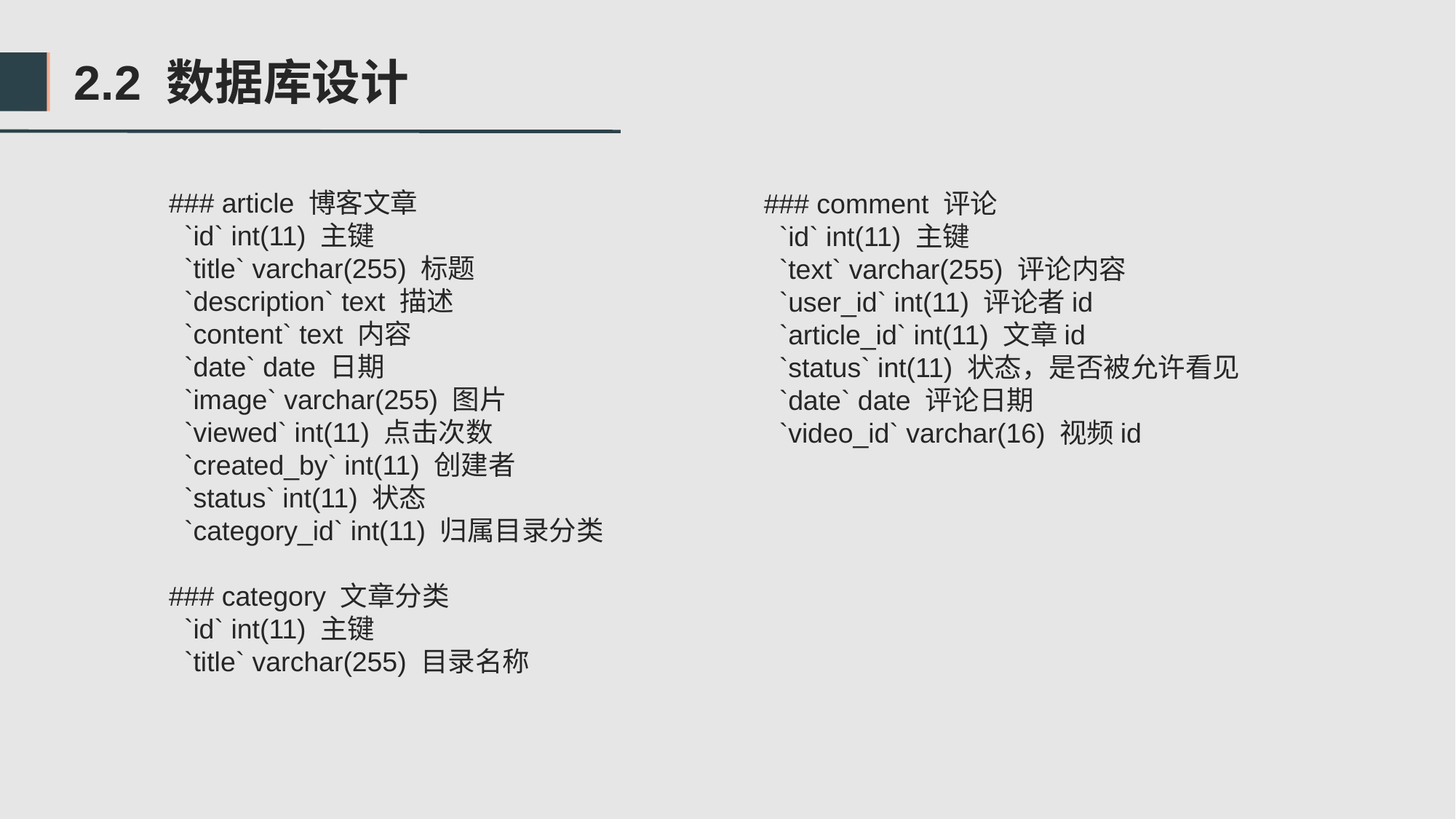

2.2 数据库设计

### article 博客文章
  `id` int(11) 主键
  `title` varchar(255) 标题
  `description` text 描述
  `content` text 内容
  `date` date 日期
  `image` varchar(255) 图片
  `viewed` int(11) 点击次数
  `created_by` int(11) 创建者
  `status` int(11) 状态
  `category_id` int(11) 归属目录分类

### category 文章分类
  `id` int(11) 主键
  `title` varchar(255) 目录名称

### comment 评论
  `id` int(11) 主键
  `text` varchar(255) 评论内容
  `user_id` int(11) 评论者id
  `article_id` int(11) 文章id
  `status` int(11) 状态，是否被允许看见
  `date` date 评论日期
  `video_id` varchar(16) 视频id